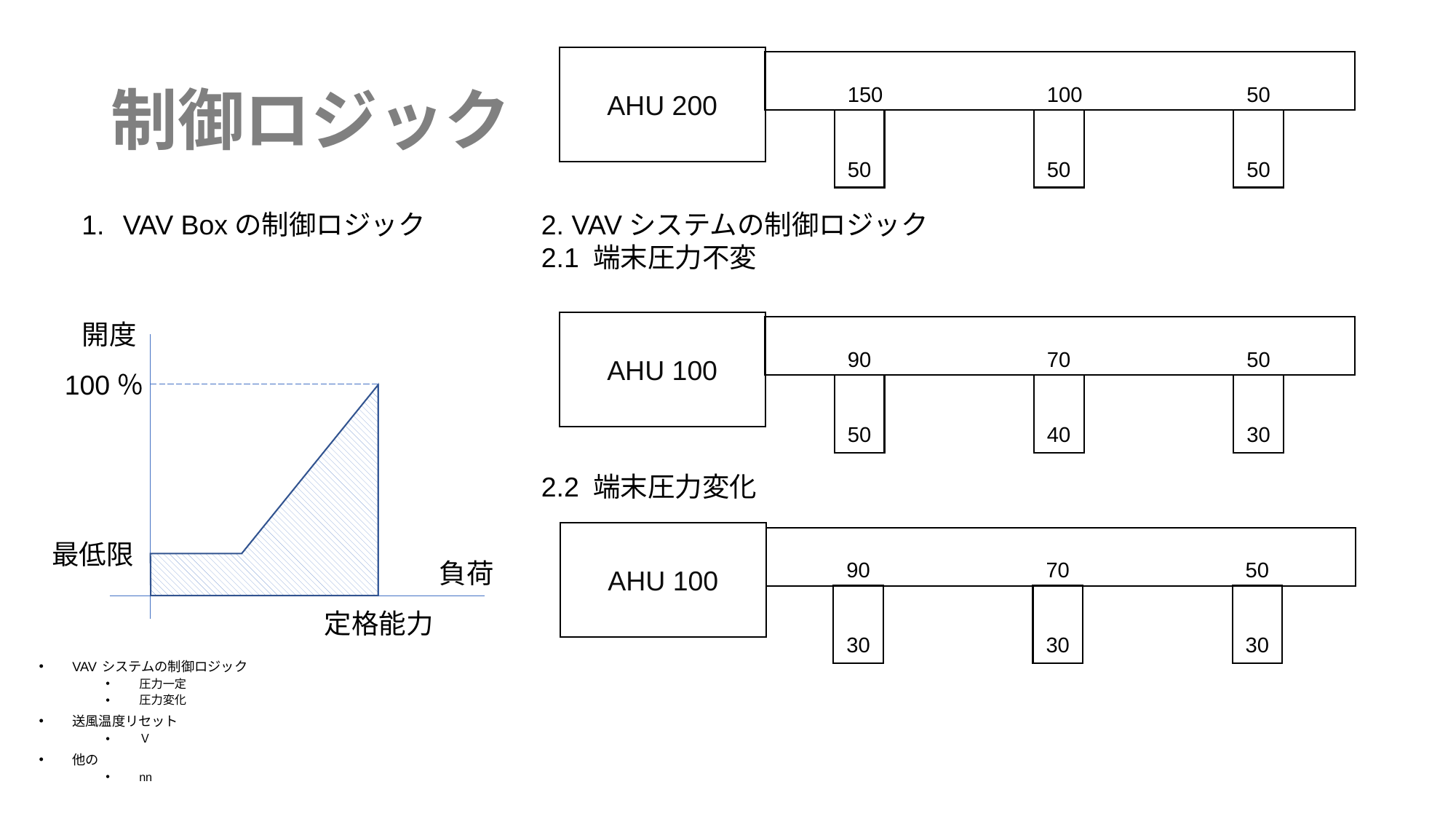

# 制御ロジック
AHU 200

150
100
50

50
50
50
VAV Boxの制御ロジック
2. VAVシステムの制御ロジック
2.1 端末圧力不変

2.2 端末圧力変化
開度
100％
最低限
負荷
定格能力
AHU 100

90
70
50

50
40
30
AHU 100

90
70
50

30
30
30
VAV システムの制御ロジック
圧力一定
圧力変化
送風温度リセット
Ｖ
他の
nn